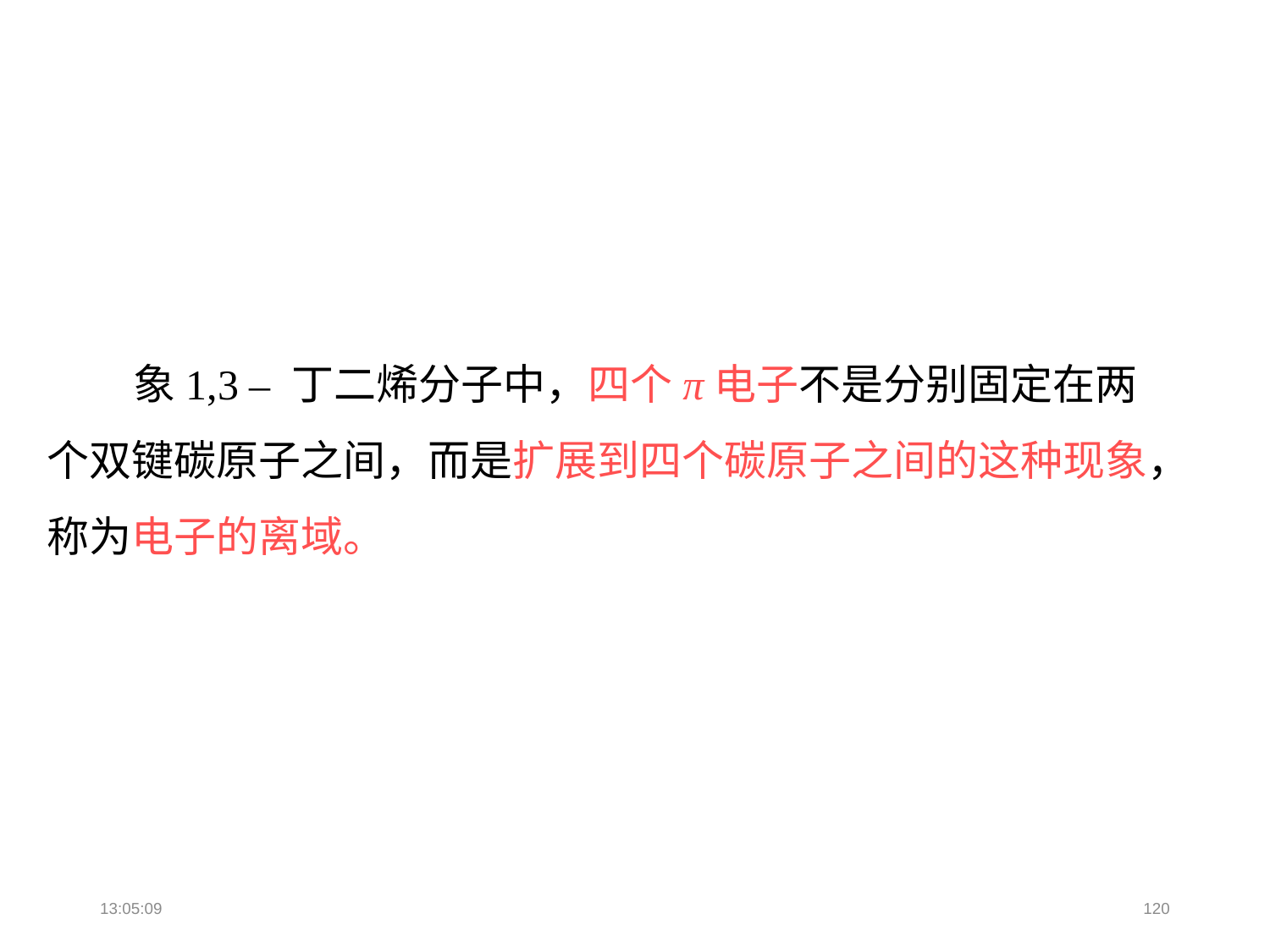

象1,3 – 丁二烯分子中，四个π电子不是分别固定在两个双键碳原子之间，而是扩展到四个碳原子之间的这种现象，称为电子的离域。
13:05:09
120